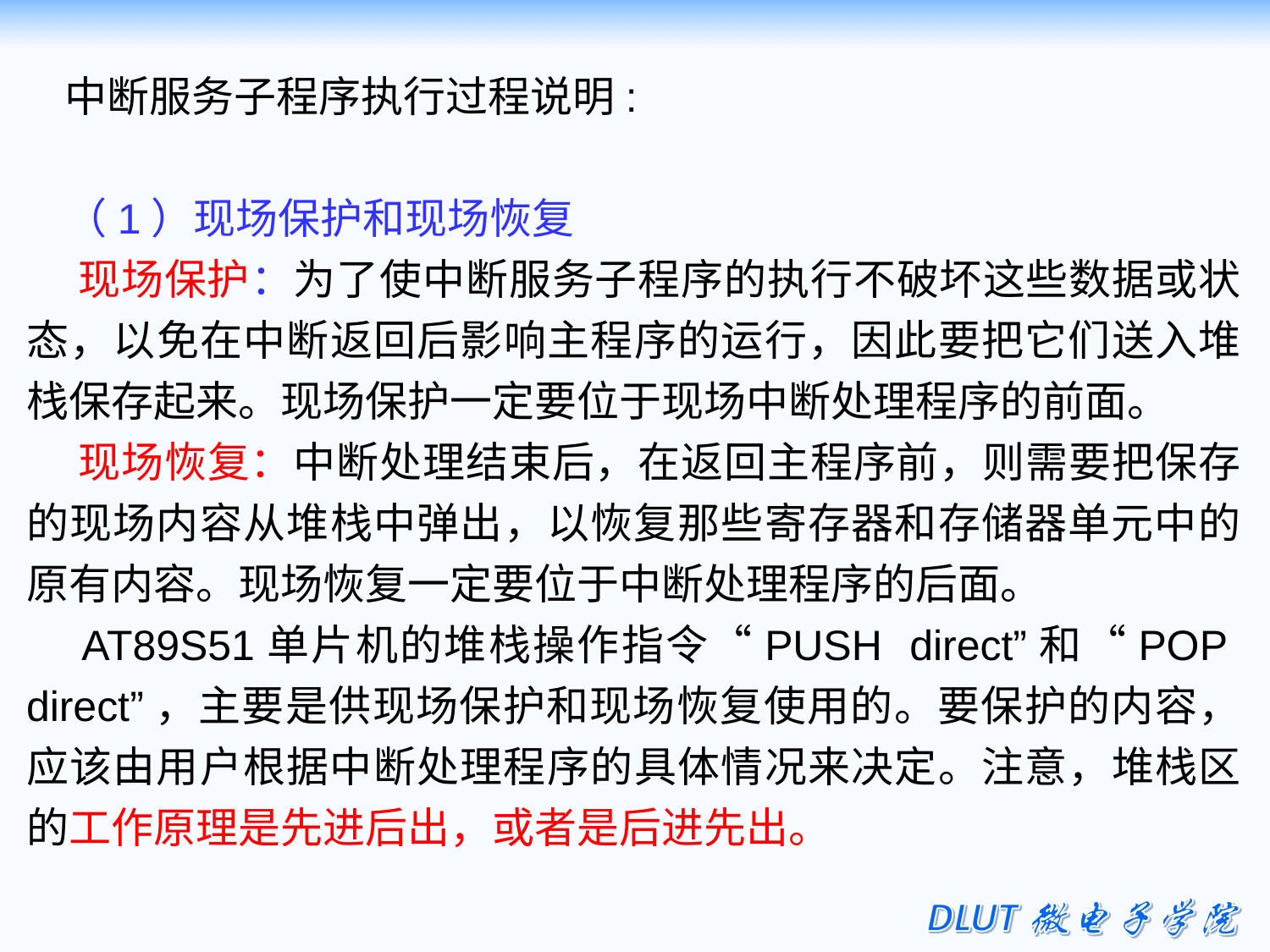

中断服务子程序执行过程说明:

   （1）现场保护和现场恢复
    现场保护：为了使中断服务子程序的执行不破坏这些数据或状态，以免在中断返回后影响主程序的运行，因此要把它们送入堆栈保存起来。现场保护一定要位于现场中断处理程序的前面。
    现场恢复：中断处理结束后，在返回主程序前，则需要把保存的现场内容从堆栈中弹出，以恢复那些寄存器和存储器单元中的原有内容。现场恢复一定要位于中断处理程序的后面。
    AT89S51单片机的堆栈操作指令“PUSH  direct”和“POP  direct”，主要是供现场保护和现场恢复使用的。要保护的内容，应该由用户根据中断处理程序的具体情况来决定。注意，堆栈区的工作原理是先进后出，或者是后进先出。